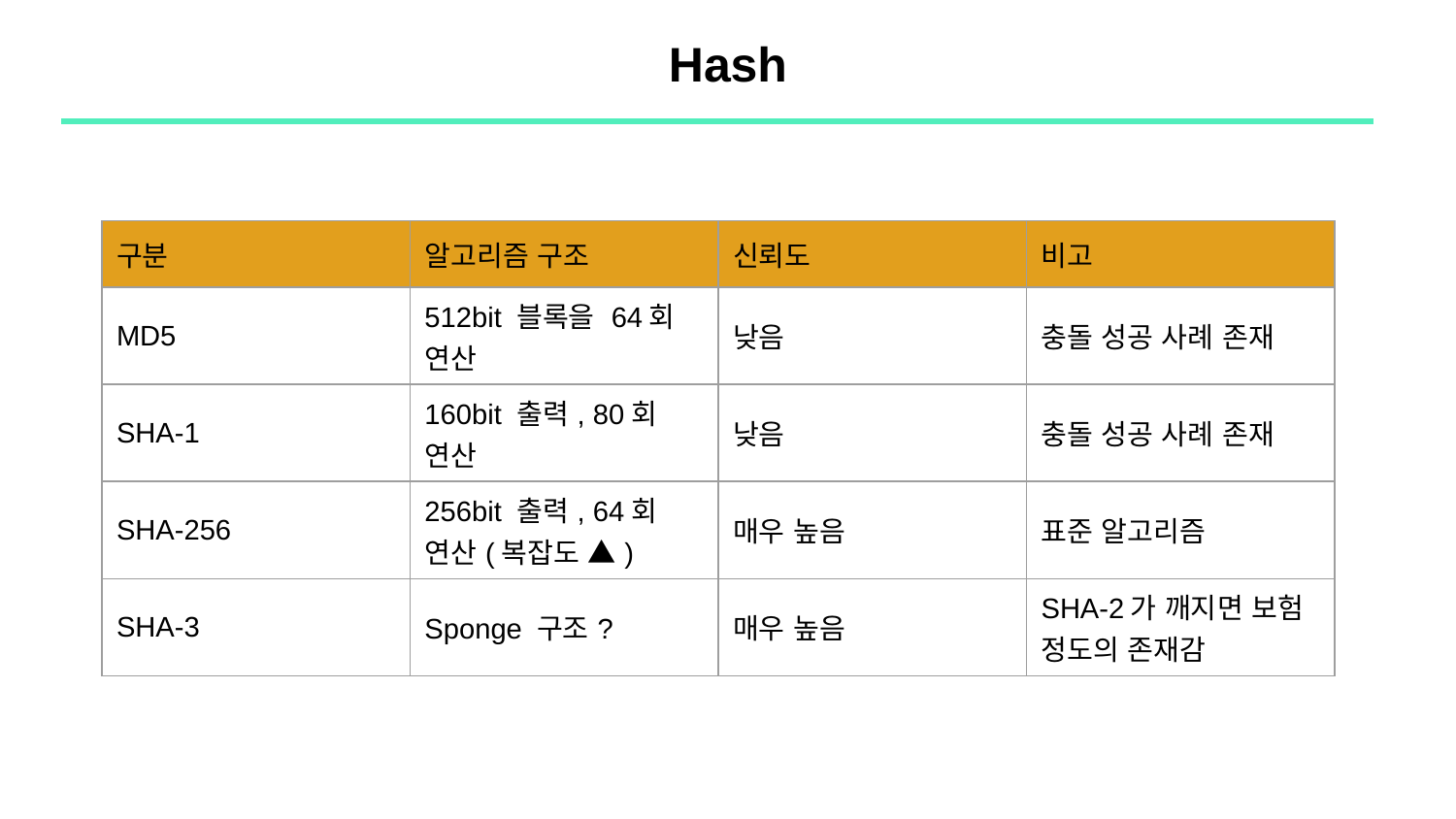

# Hash

| 구분 | 알고리즘 구조 | 신뢰도 | 비고 |
| --- | --- | --- | --- |
| MD5 | 512bit 블록을 64회 연산 | 낮음 | 충돌 성공 사례 존재 |
| SHA-1 | 160bit 출력, 80회 연산 | 낮음 | 충돌 성공 사례 존재 |
| SHA-256 | 256bit 출력, 64회 연산(복잡도 ▲) | 매우 높음 | 표준 알고리즘 |
| SHA-3 | Sponge 구조? | 매우 높음 | SHA-2가 깨지면 보험 정도의 존재감 |